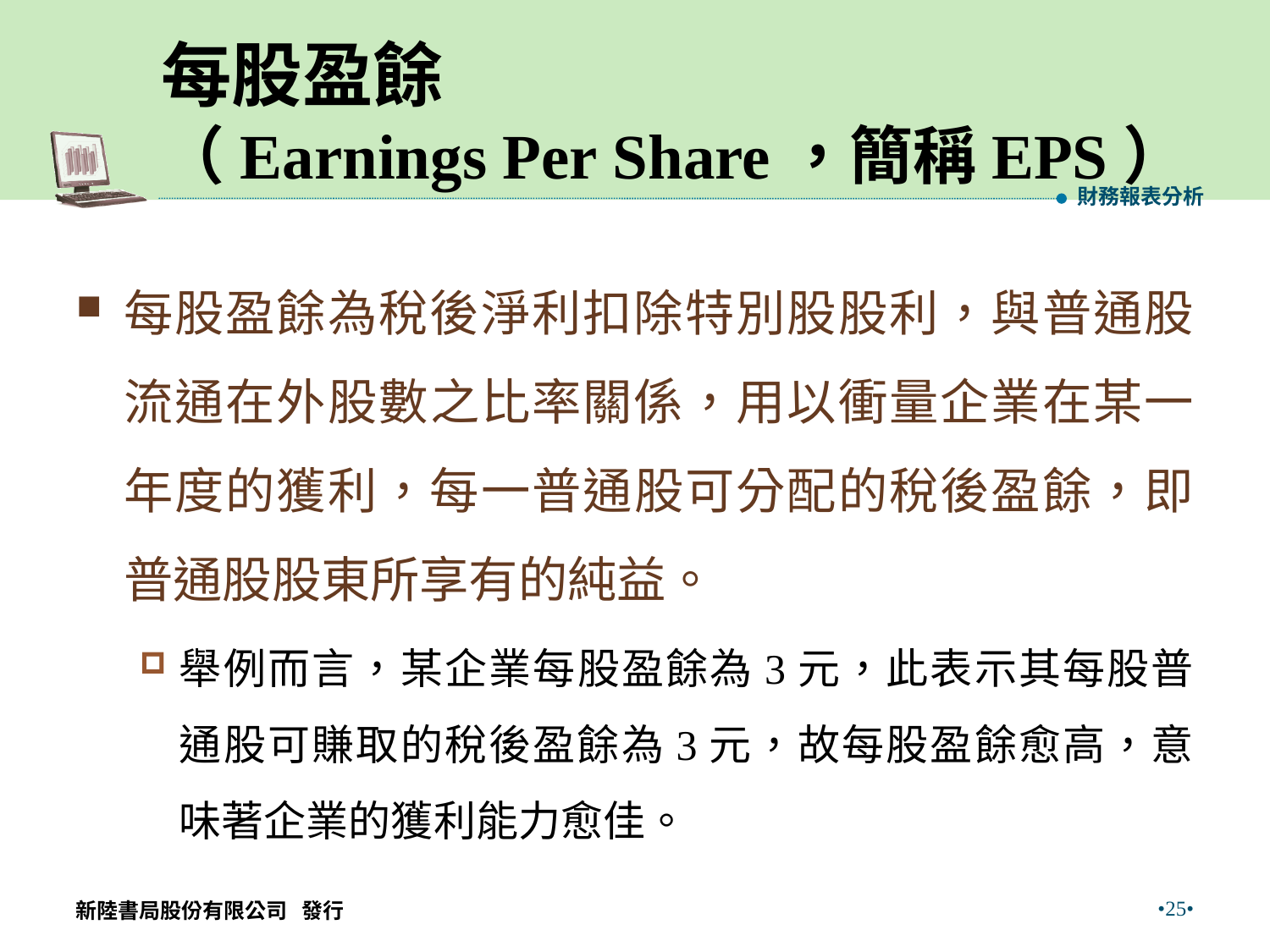

# 每股盈餘 （Earnings Per Share，簡稱EPS）
財務報表分析
每股盈餘為稅後淨利扣除特別股股利，與普通股流通在外股數之比率關係，用以衝量企業在某一年度的獲利，每一普通股可分配的稅後盈餘，即普通股股東所享有的純益。
舉例而言，某企業每股盈餘為3元，此表示其每股普通股可賺取的稅後盈餘為3元，故每股盈餘愈高，意味著企業的獲利能力愈佳。
•25•